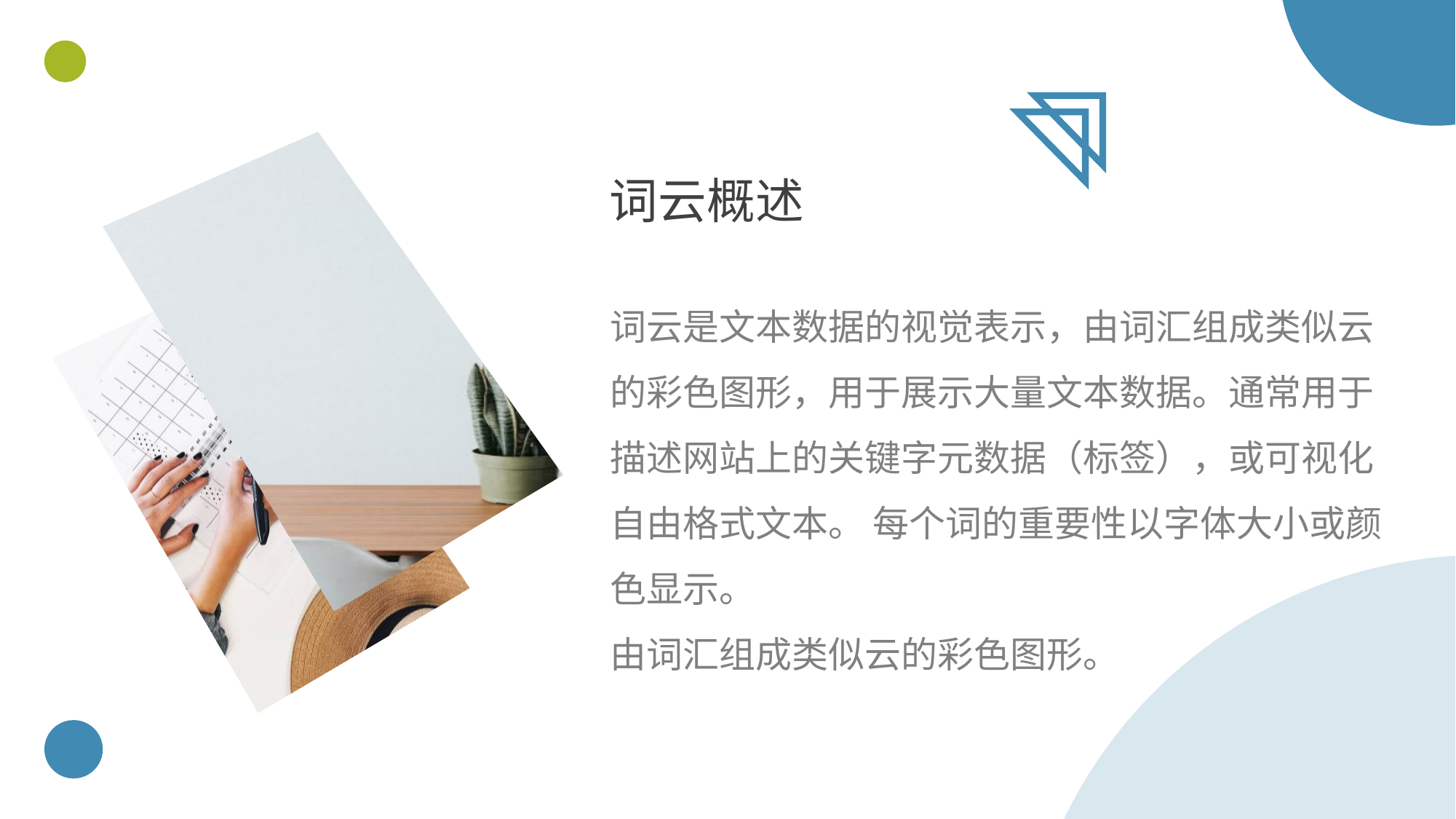

词云概述
词云是文本数据的视觉表示，由词汇组成类似云的彩色图形，用于展示大量文本数据。通常用于描述网站上的关键字元数据（标签），或可视化自由格式文本。 每个词的重要性以字体大小或颜色显示。
由词汇组成类似云的彩色图形。